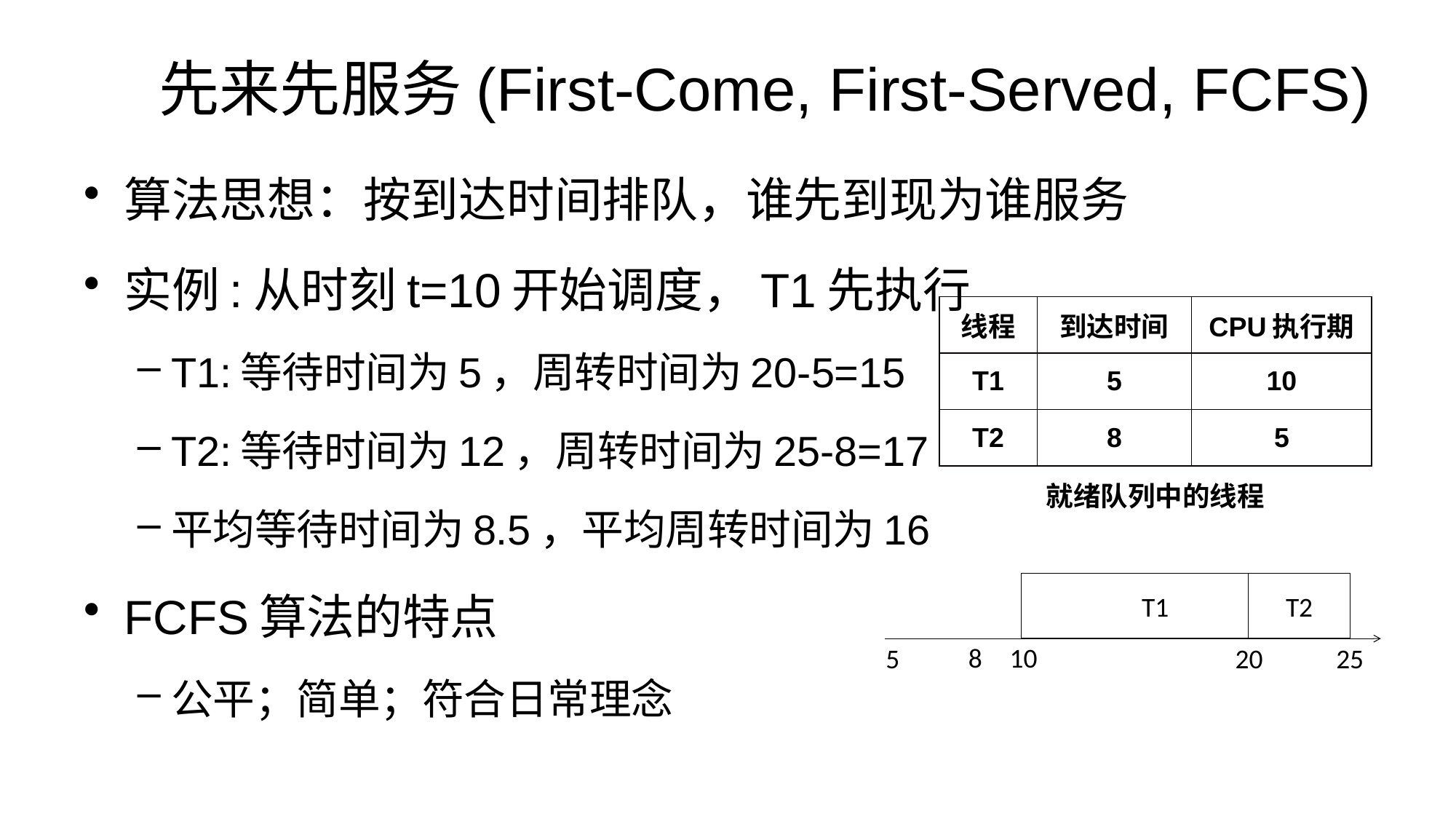

# 先来先服务(First-Come, First-Served, FCFS)
算法思想：按到达时间排队，谁先到现为谁服务
实例:从时刻t=10开始调度，T1先执行
T1:等待时间为5，周转时间为20-5=15
T2:等待时间为12，周转时间为25-8=17
平均等待时间为8.5，平均周转时间为16
FCFS算法的特点
公平；简单；符合日常理念
| 线程 | 到达时间 | CPU执行期 |
| --- | --- | --- |
| T1 | 5 | 10 |
| T2 | 8 | 5 |
| 就绪队列中的线程 |  |  |
T1
T2
8
10
5
20
25